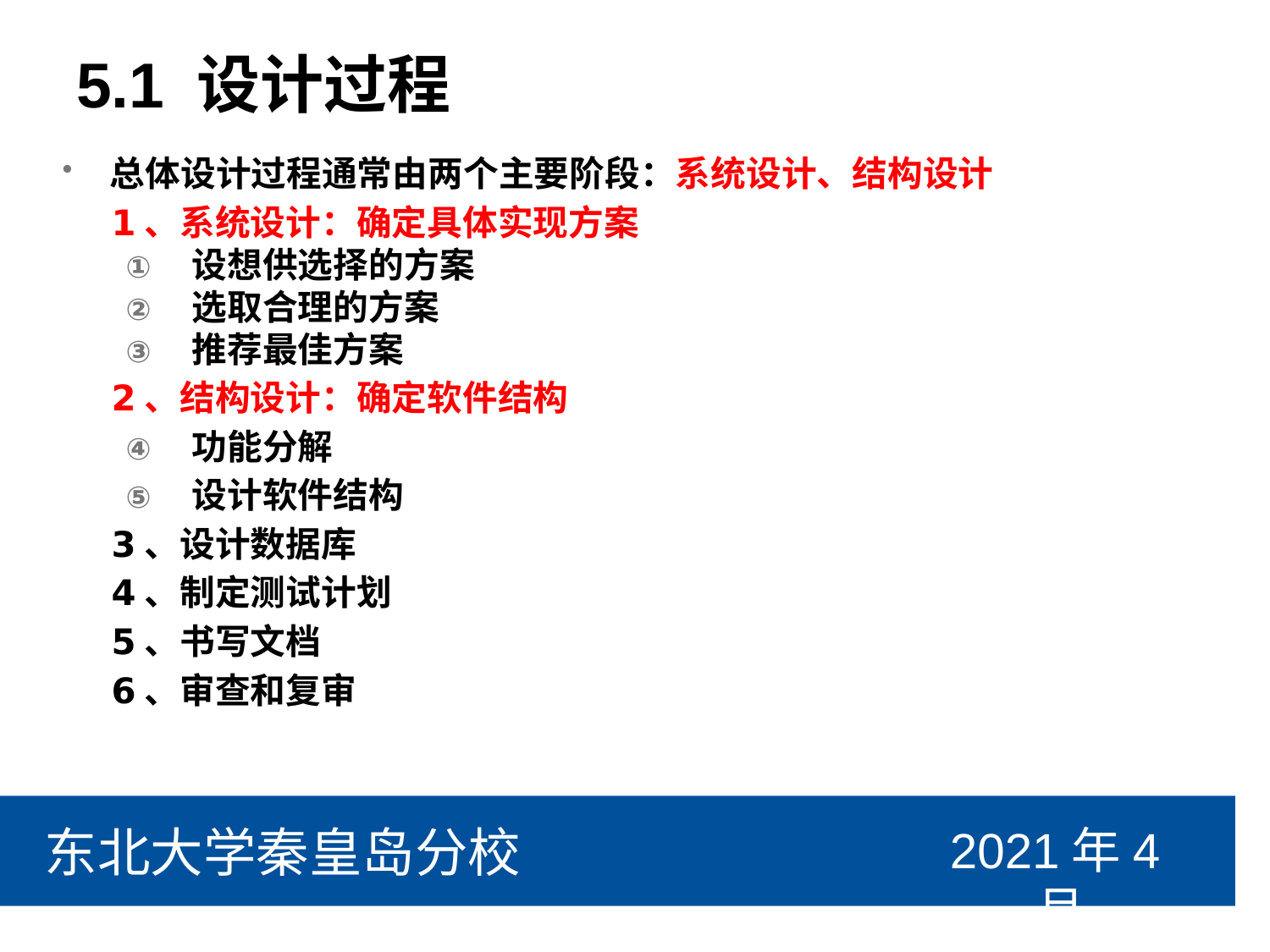

# 5.1 设计过程
总体设计过程通常由两个主要阶段：系统设计、结构设计
    1、系统设计：确定具体实现方案
设想供选择的方案
选取合理的方案
推荐最佳方案
    2、结构设计：确定软件结构
功能分解
设计软件结构
    3、设计数据库
    4、制定测试计划
    5、书写文档
    6、审查和复审